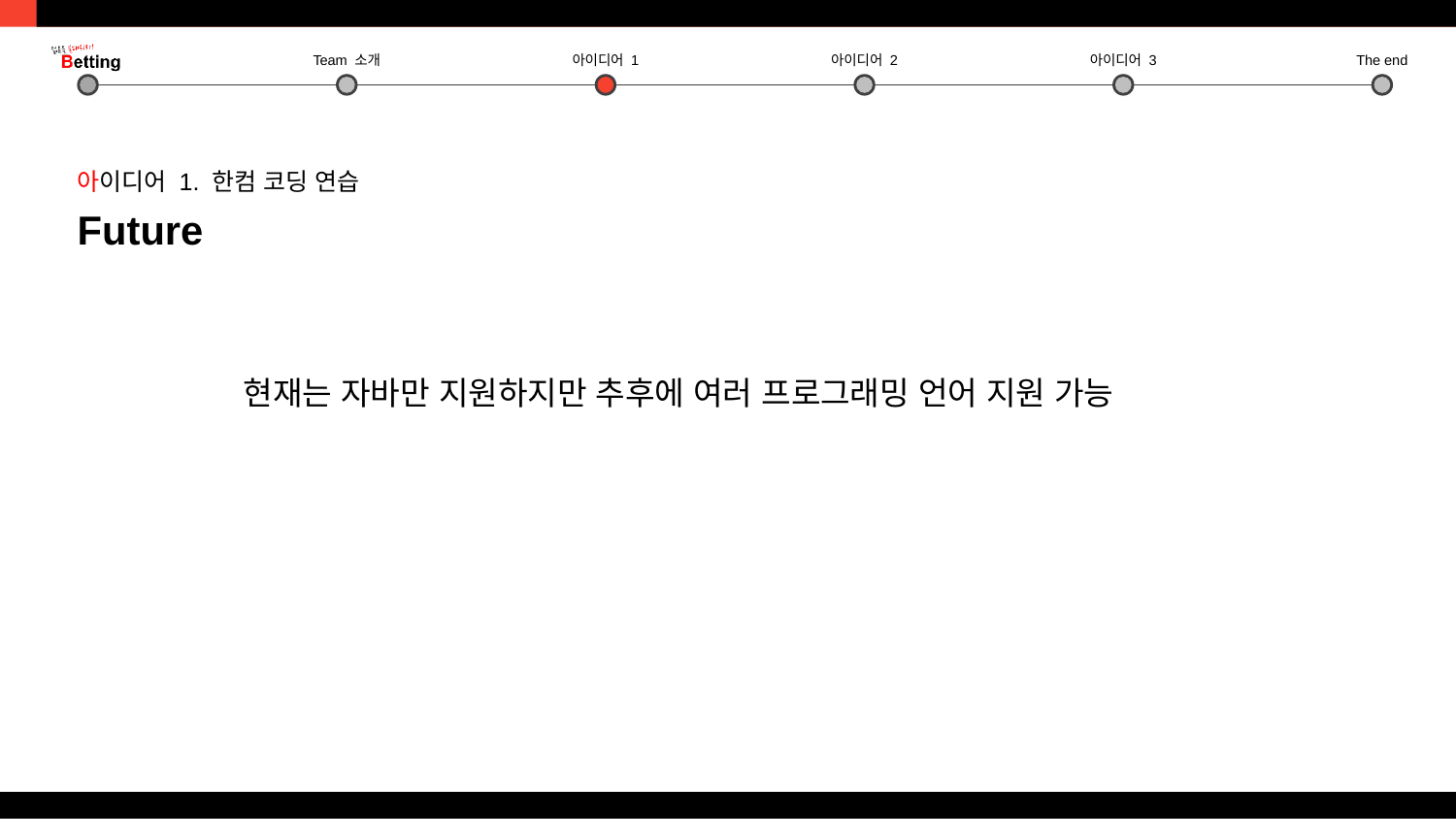

아이디어 1. 한컴 코딩 연습
Future
현재는 자바만 지원하지만 추후에 여러 프로그래밍 언어 지원 가능